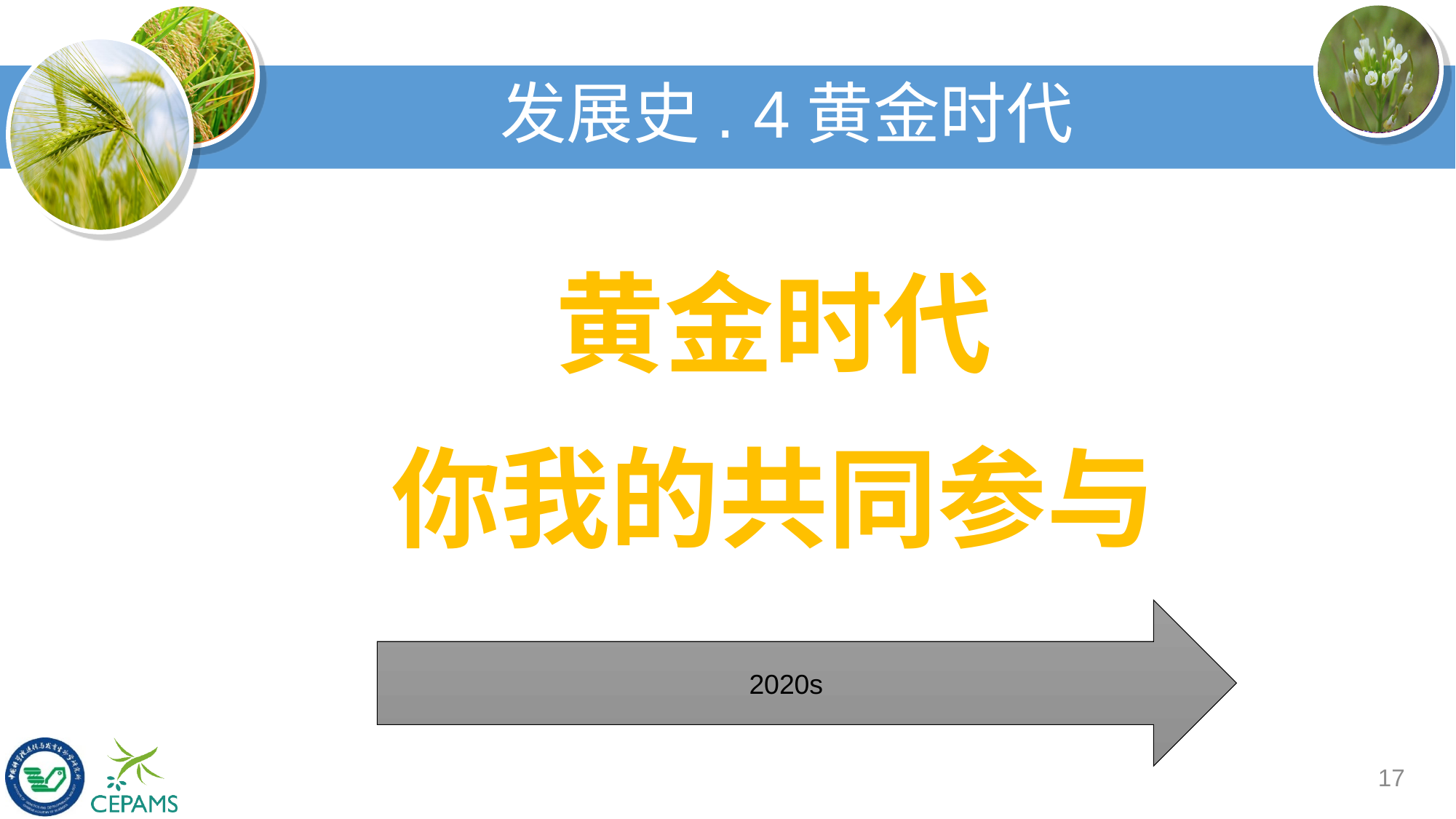

# 发展史. 4黄金时代
黄金时代

你我的共同参与
2020s
17